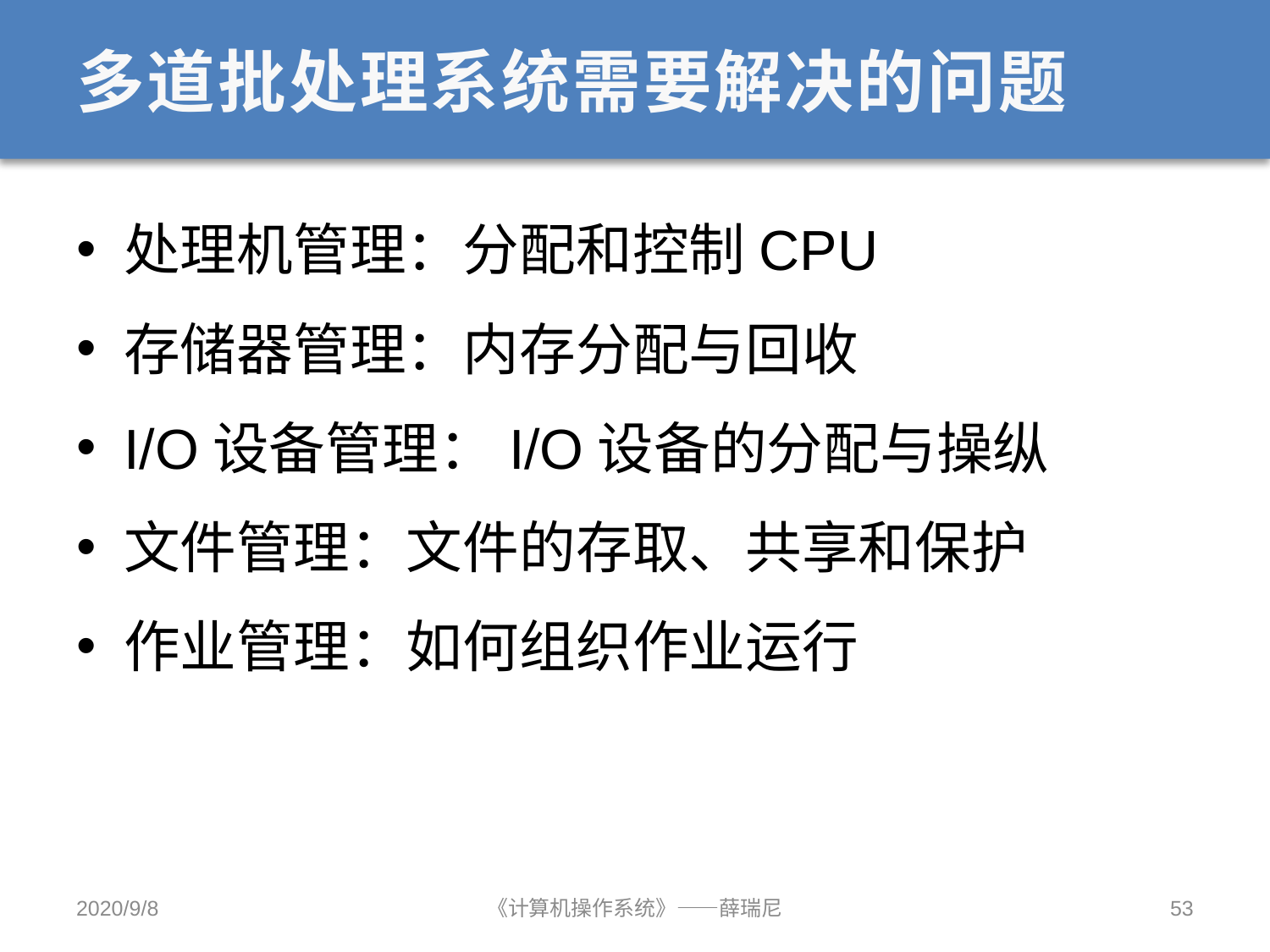

# 多道批处理系统需要解决的问题
处理机管理：分配和控制CPU
存储器管理：内存分配与回收
I/O设备管理：I/O设备的分配与操纵
文件管理：文件的存取、共享和保护
作业管理：如何组织作业运行

2020/9/8
《计算机操作系统》——薛瑞尼
53